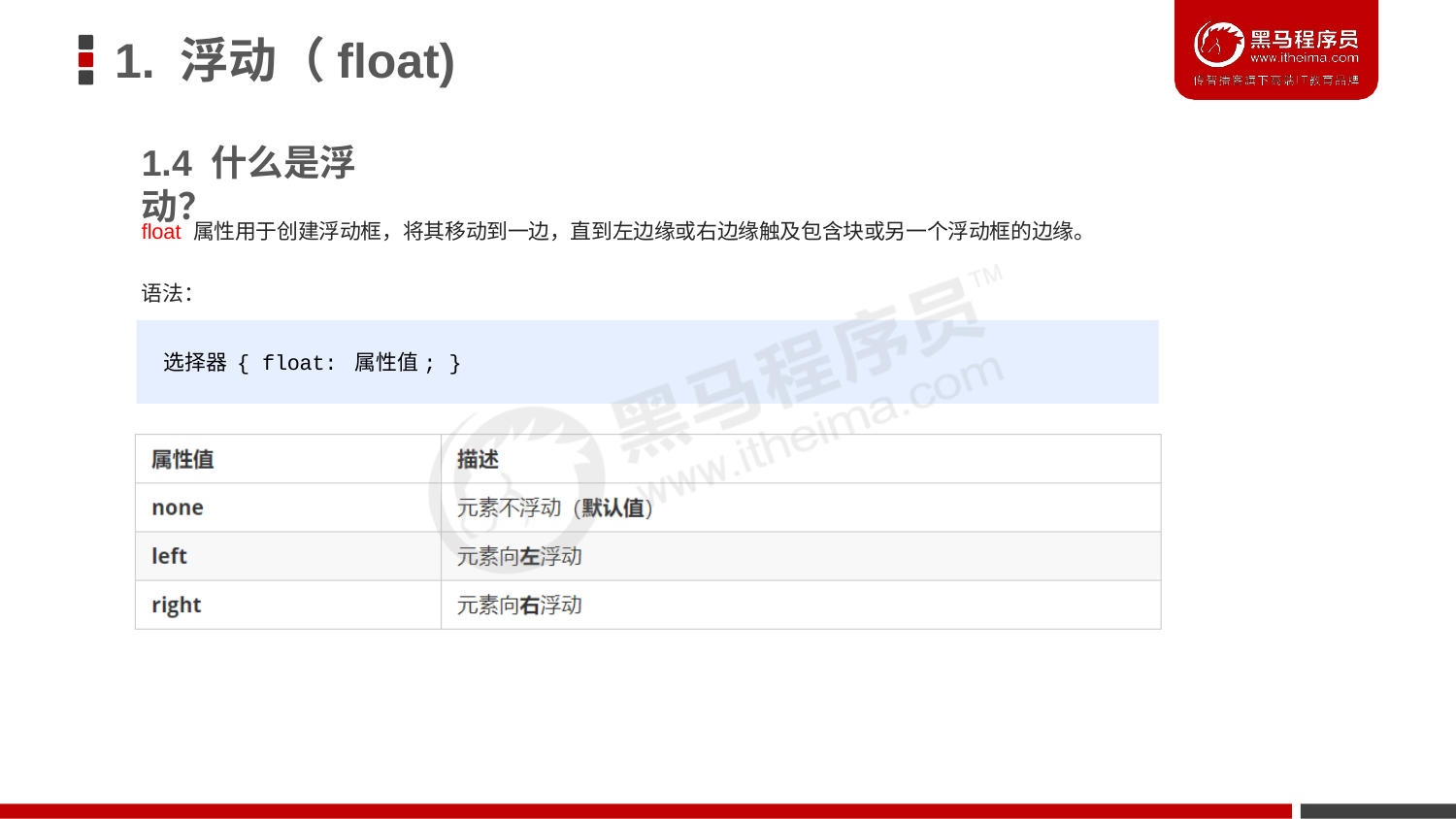

# 1. 浮动（float)
1.4 什么是浮动？

float 属性用于创建浮动框，将其移动到一边，直到左边缘或右边缘触及包含块或另一个浮动框的边缘。

语法：

选择器 { float: 属性值; }